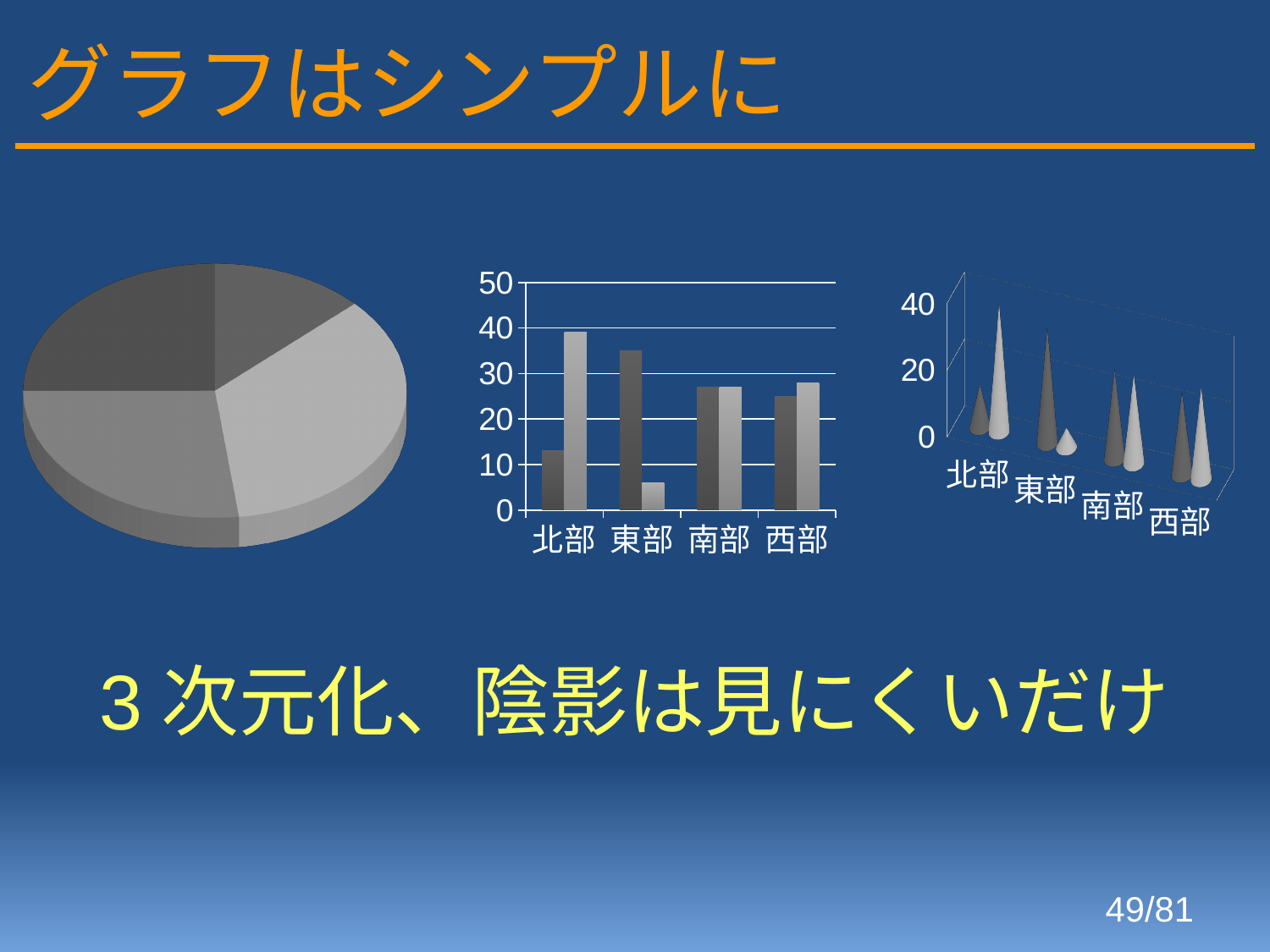

# グラフはシンプルに

[unsupported chart]

### Chart

| Category | A社 | B社 |
|---|---|---|
| 北部 | 13.0 | 39.0 |
| 東部 | 35.0 | 6.0 |
| 南部 | 27.0 | 27.0 |
| 西部 | 25.0 | 28.0 |

[unsupported chart]

3次元化、陰影は見にくいだけ
49/81